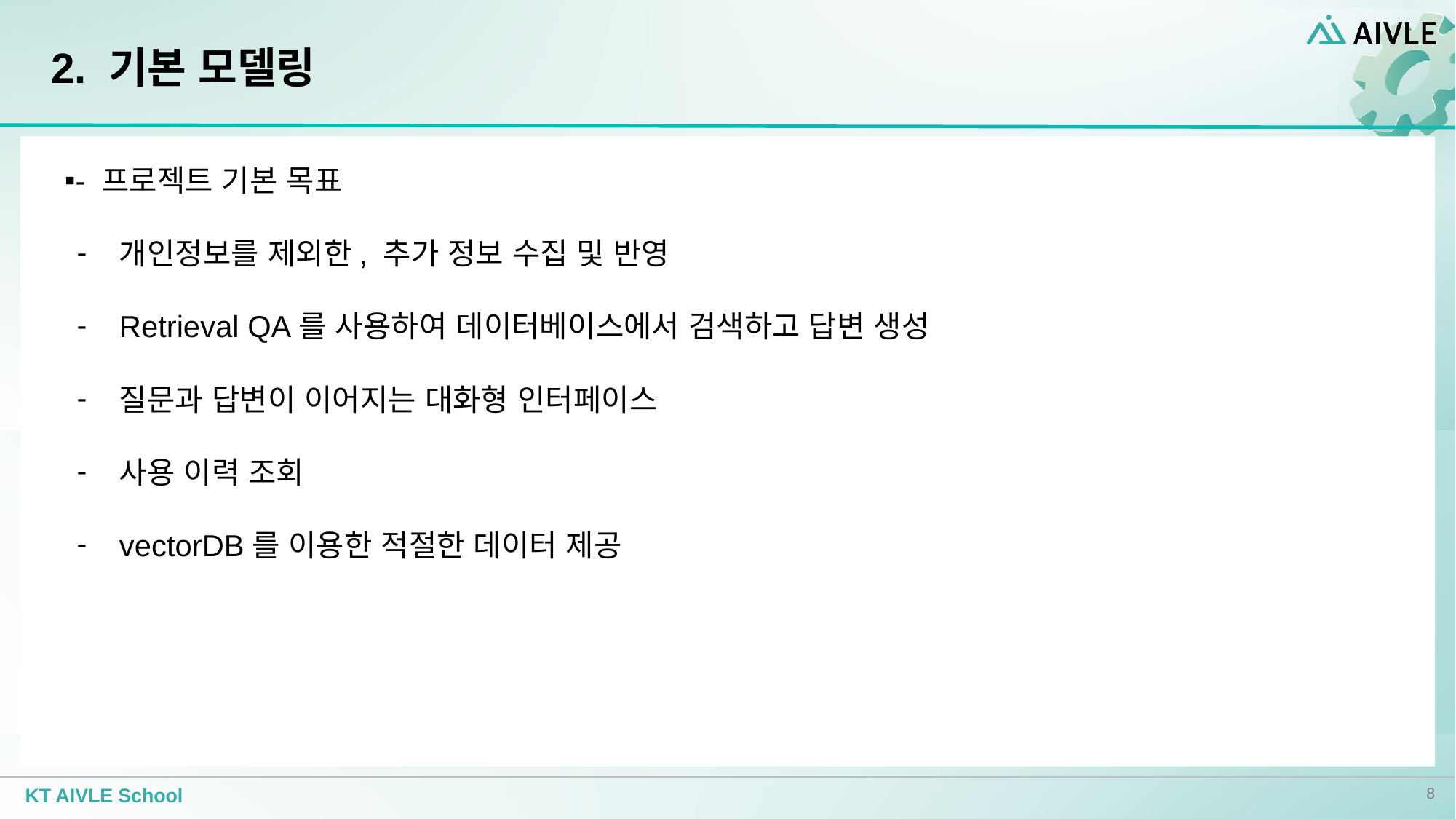

# 2. 기본 모델링
- 프로젝트 기본 목표

개인정보를 제외한, 추가 정보 수집 및 반영

Retrieval QA를 사용하여 데이터베이스에서 검색하고 답변 생성

질문과 답변이 이어지는 대화형 인터페이스

사용 이력 조회

vectorDB를 이용한 적절한 데이터 제공